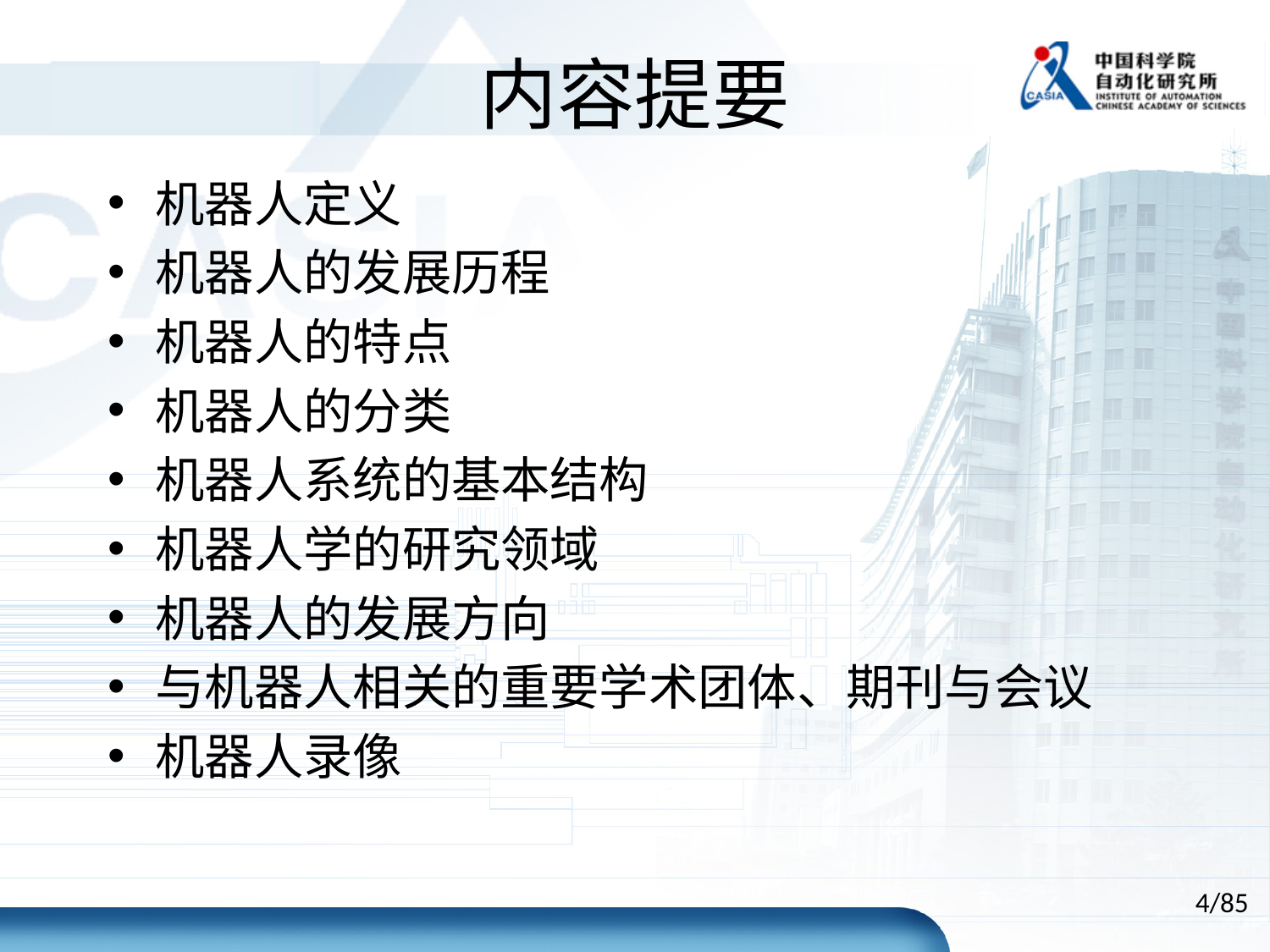

内容提要
机器人定义
机器人的发展历程
机器人的特点
机器人的分类
机器人系统的基本结构
机器人学的研究领域
机器人的发展方向
与机器人相关的重要学术团体、期刊与会议
机器人录像
4/85